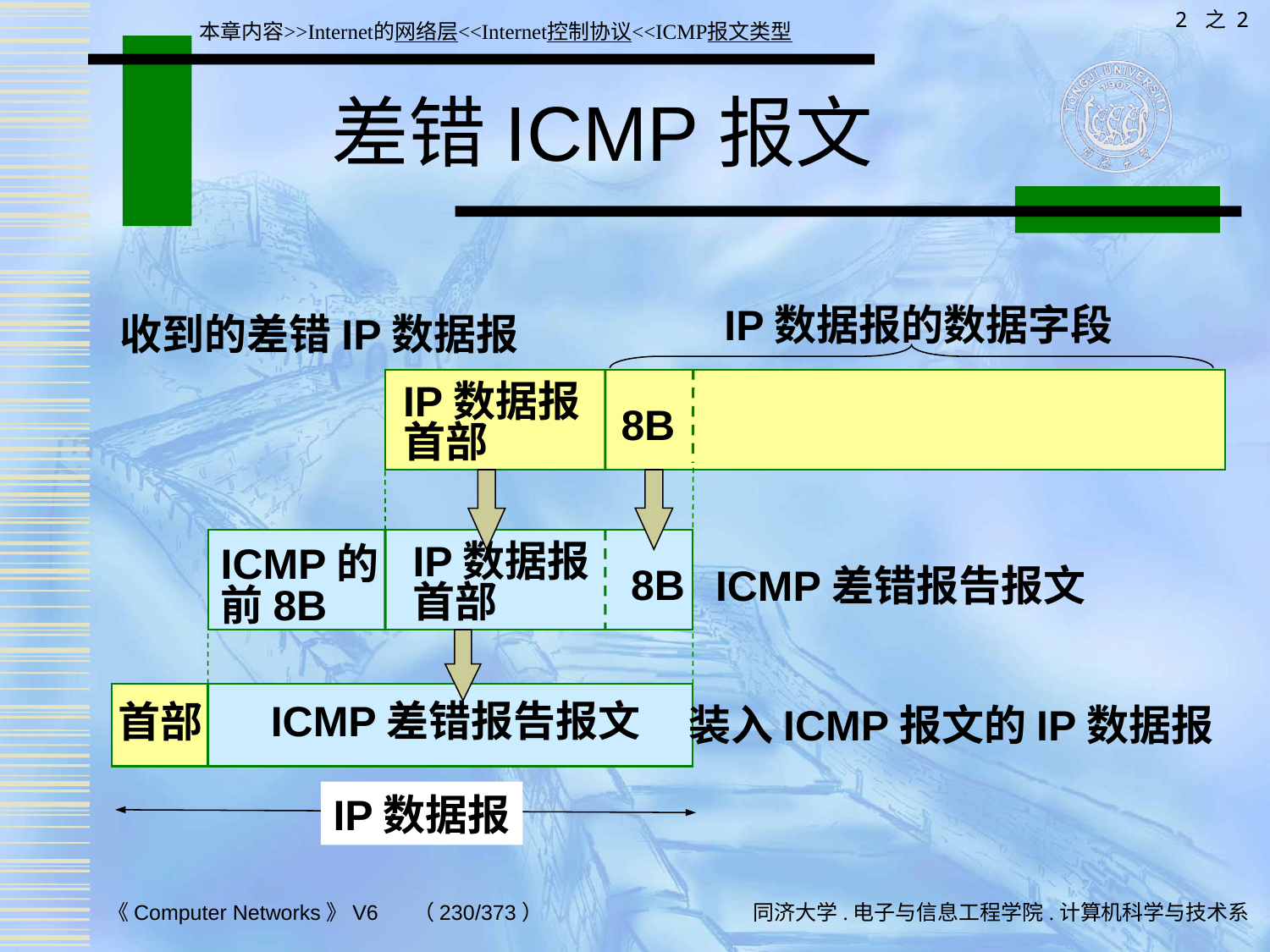

2 之 2
本章内容>>Internet的网络层<<Internet控制协议<<ICMP报文类型

# 差错ICMP报文
IP数据报的数据字段
收到的差错IP数据报

IP数据报
首部
8B

IP数据报
首部
ICMP的
前8B

ICMP差错报告报文
8B

装入ICMP报文的IP数据报
ICMP差错报告报文
首部
IP数据报